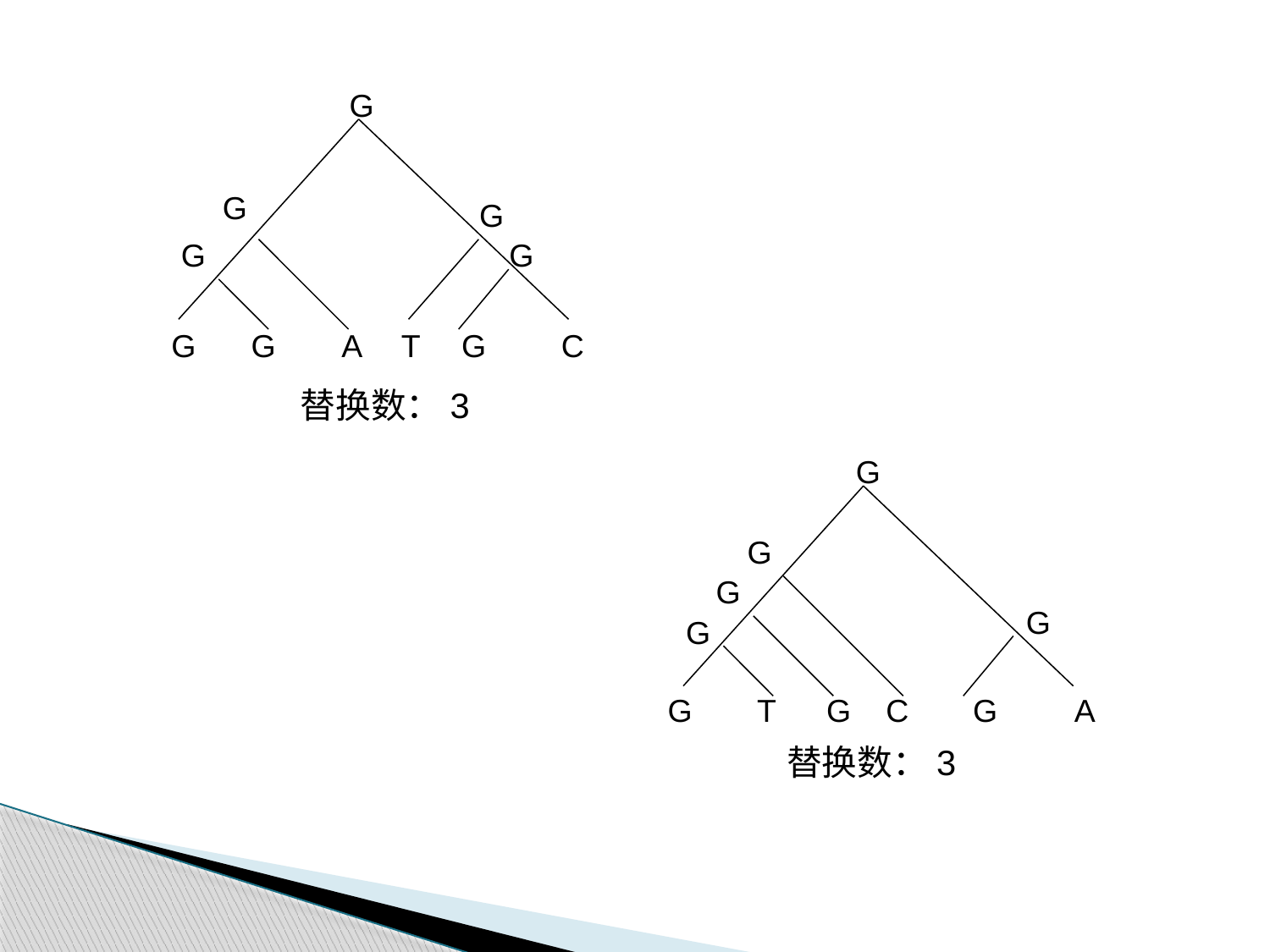

G

替换数：3

G
G
G
G
G
G
A
T
G
C
G

G
G

G
G

T
G
G
C
替换数：3
G
A